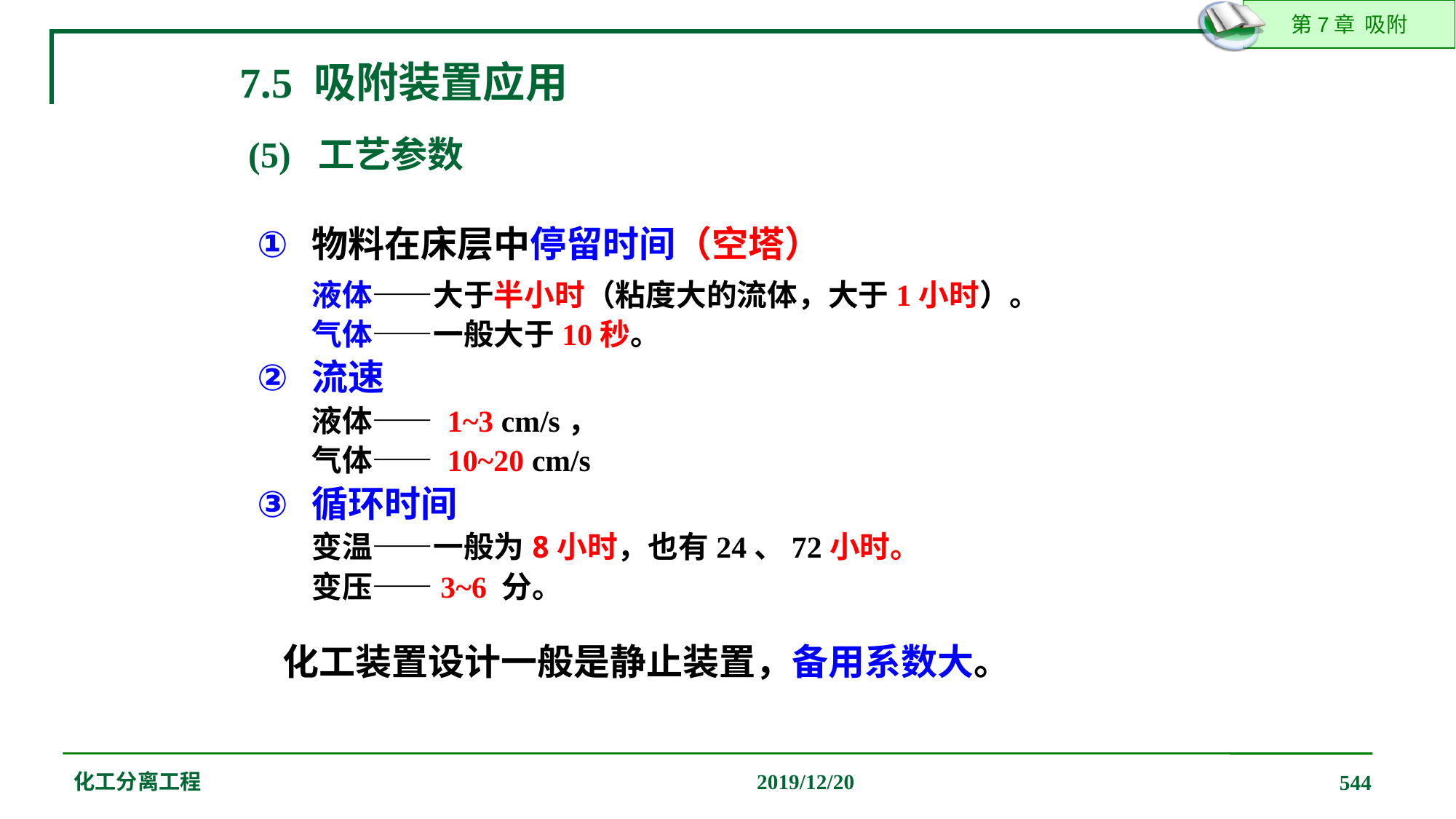

7.5 吸附装置应用
(5)  工艺参数
物料在床层中停留时间（空塔）
液体——大于半小时（粘度大的流体，大于1小时）。
气体——一般大于10秒。
流速
液体—— 1~3 cm/s，
气体—— 10~20 cm/s
循环时间
变温——一般为8小时，也有24、72小时。
变压——3~6 分。

化工装置设计一般是静止装置，备用系数大。
化工分离工程
2019/12/20
544